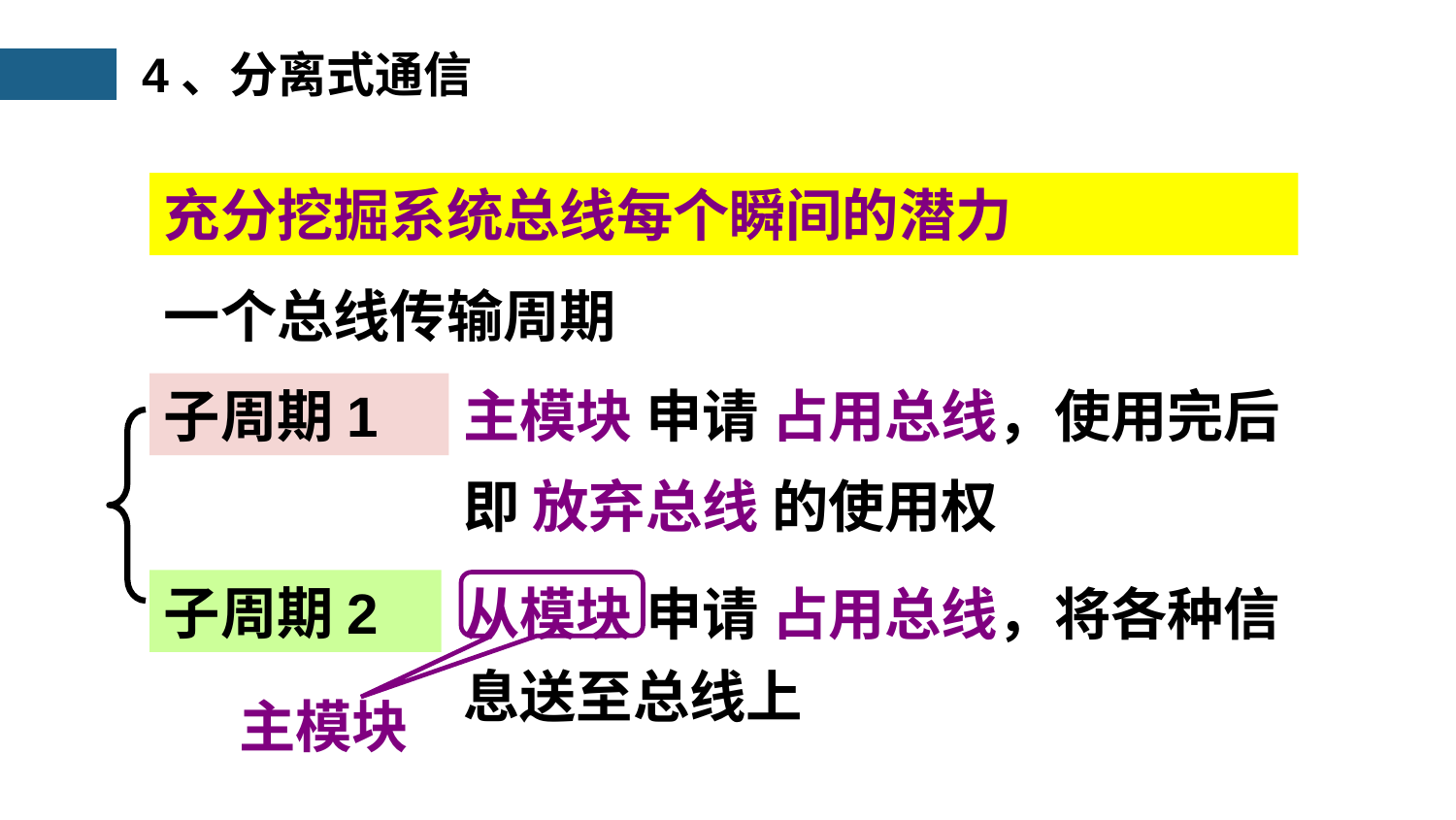

4、分离式通信
充分挖掘系统总线每个瞬间的潜力
一个总线传输周期
子周期1
主模块 申请 占用总线，使用完后
即 放弃总线 的使用权

子周期2
从模块 申请 占用总线，将各种信
息送至总线上

主模块